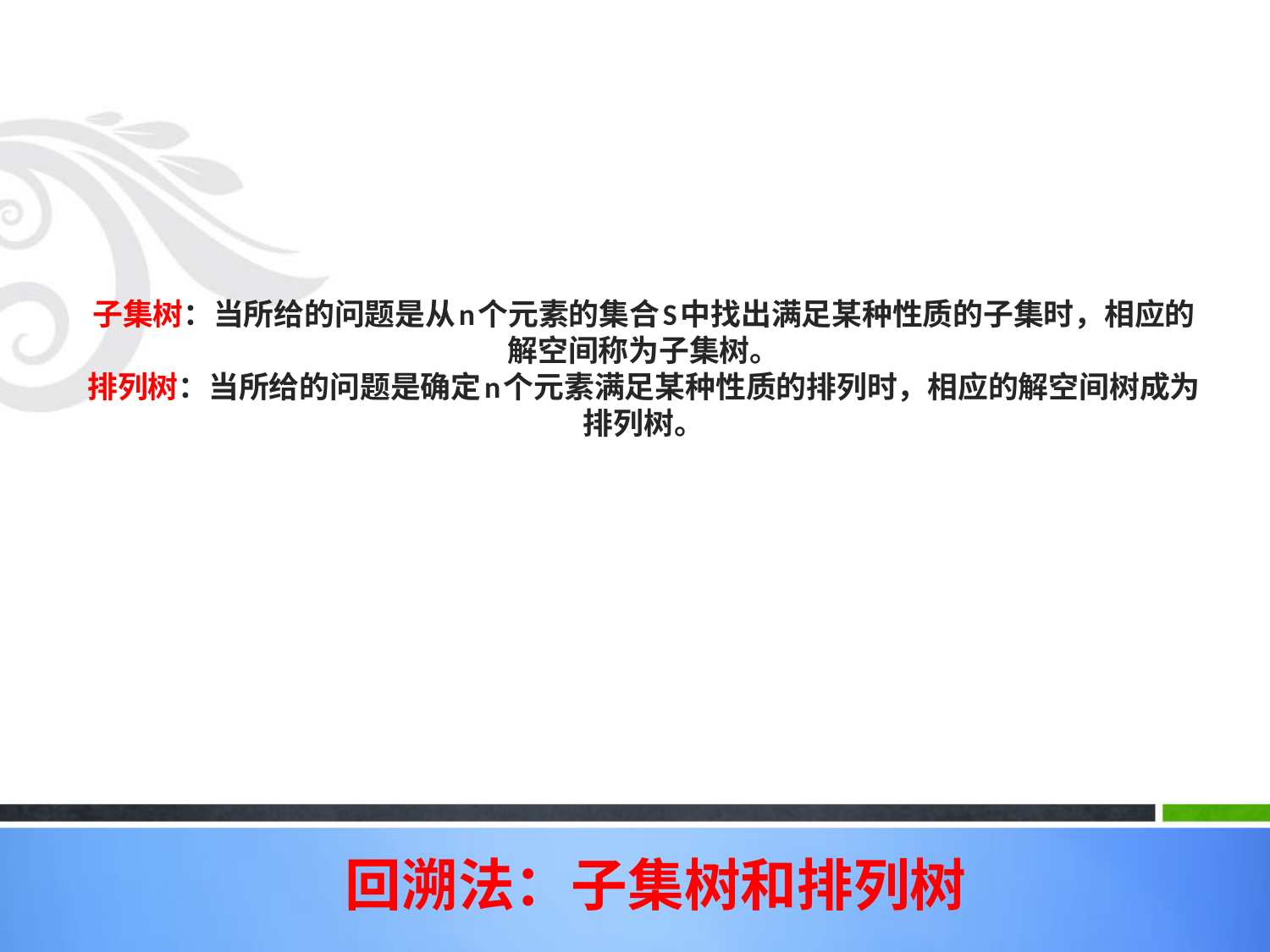

# 子集树：当所给的问题是从n个元素的集合S中找出满足某种性质的子集时，相应的解空间称为子集树。 排列树：当所给的问题是确定n个元素满足某种性质的排列时，相应的解空间树成为排列树。
回溯法：子集树和排列树